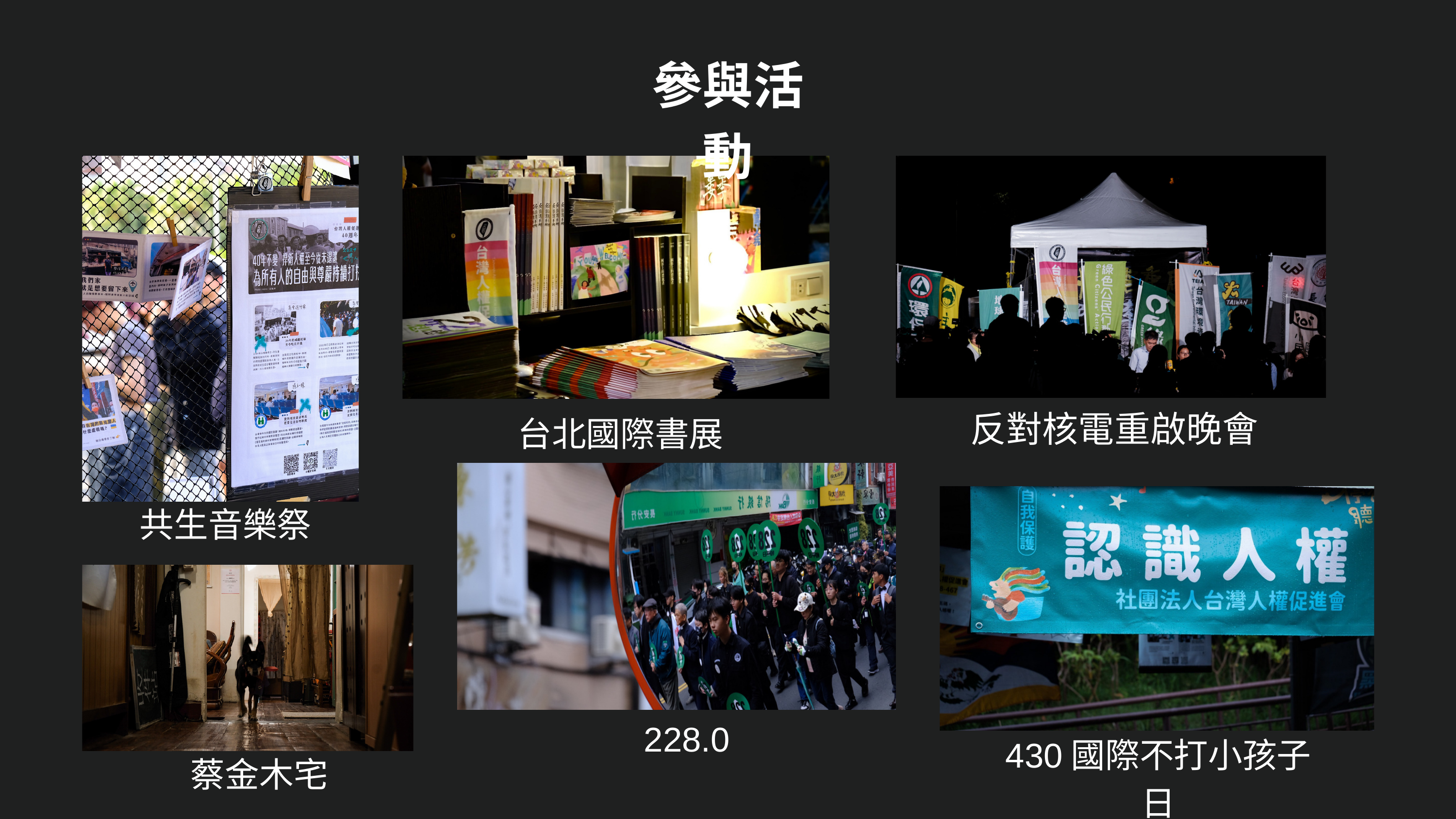

參與活動

反對核電重啟晚會
台北國際書展

430國際不打小孩子日
共生音樂祭

228.0
蔡金木宅